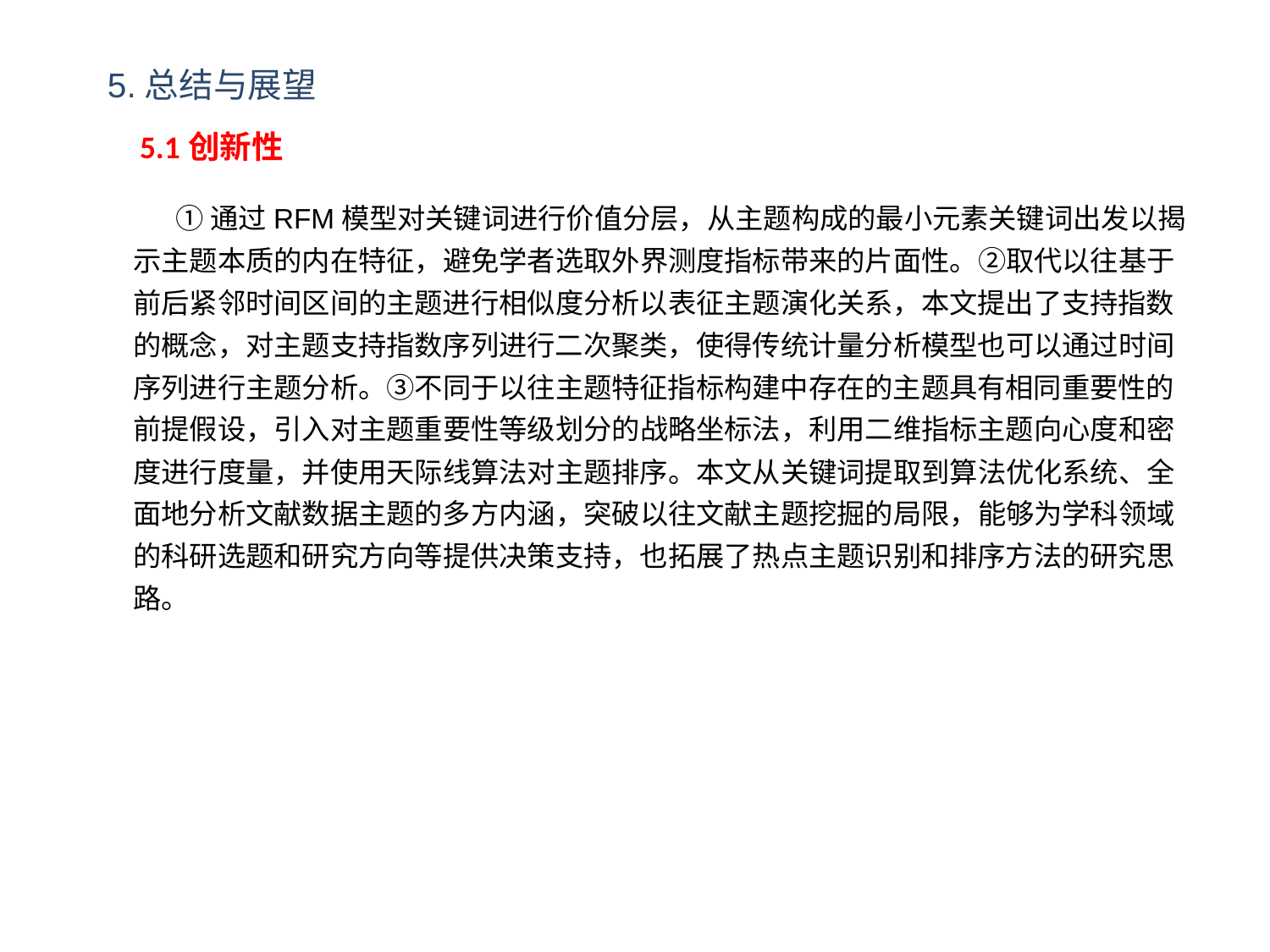

5.总结与展望
5.1创新性
①通过RFM模型对关键词进行价值分层，从主题构成的最小元素关键词出发以揭示主题本质的内在特征，避免学者选取外界测度指标带来的片面性。②取代以往基于前后紧邻时间区间的主题进行相似度分析以表征主题演化关系，本文提出了支持指数的概念，对主题支持指数序列进行二次聚类，使得传统计量分析模型也可以通过时间序列进行主题分析。③不同于以往主题特征指标构建中存在的主题具有相同重要性的前提假设，引入对主题重要性等级划分的战略坐标法，利用二维指标主题向心度和密度进行度量，并使用天际线算法对主题排序。本文从关键词提取到算法优化系统、全面地分析文献数据主题的多方内涵，突破以往文献主题挖掘的局限，能够为学科领域的科研选题和研究方向等提供决策支持，也拓展了热点主题识别和排序方法的研究思路。

### Chart

| Category | 4 | 5 | 6 | 7 | 8 | 9 | 10 | 11 | 12 |
|---|---|---|---|---|---|---|---|---|---|

### Chart

| Category | 1 | 2 | 3 |
|---|---|---|---|